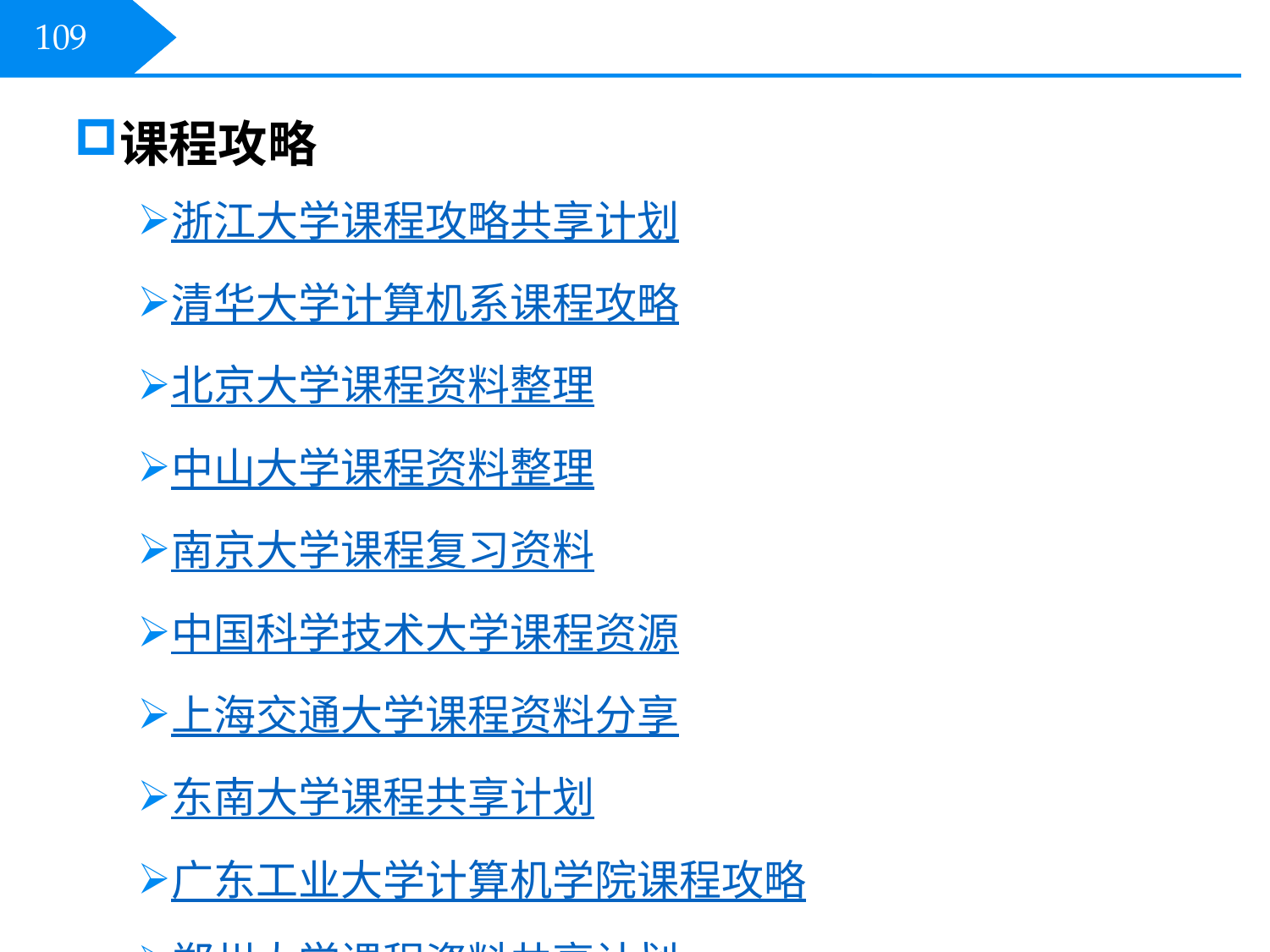

课程攻略
浙江大学课程攻略共享计划
清华大学计算机系课程攻略
北京大学课程资料整理
中山大学课程资料整理
南京大学课程复习资料
中国科学技术大学课程资源
上海交通大学课程资料分享
东南大学课程共享计划
广东工业大学计算机学院课程攻略
郑州大学课程资料共享计划
华南师范大学 - 0xFFFF CS Wiki